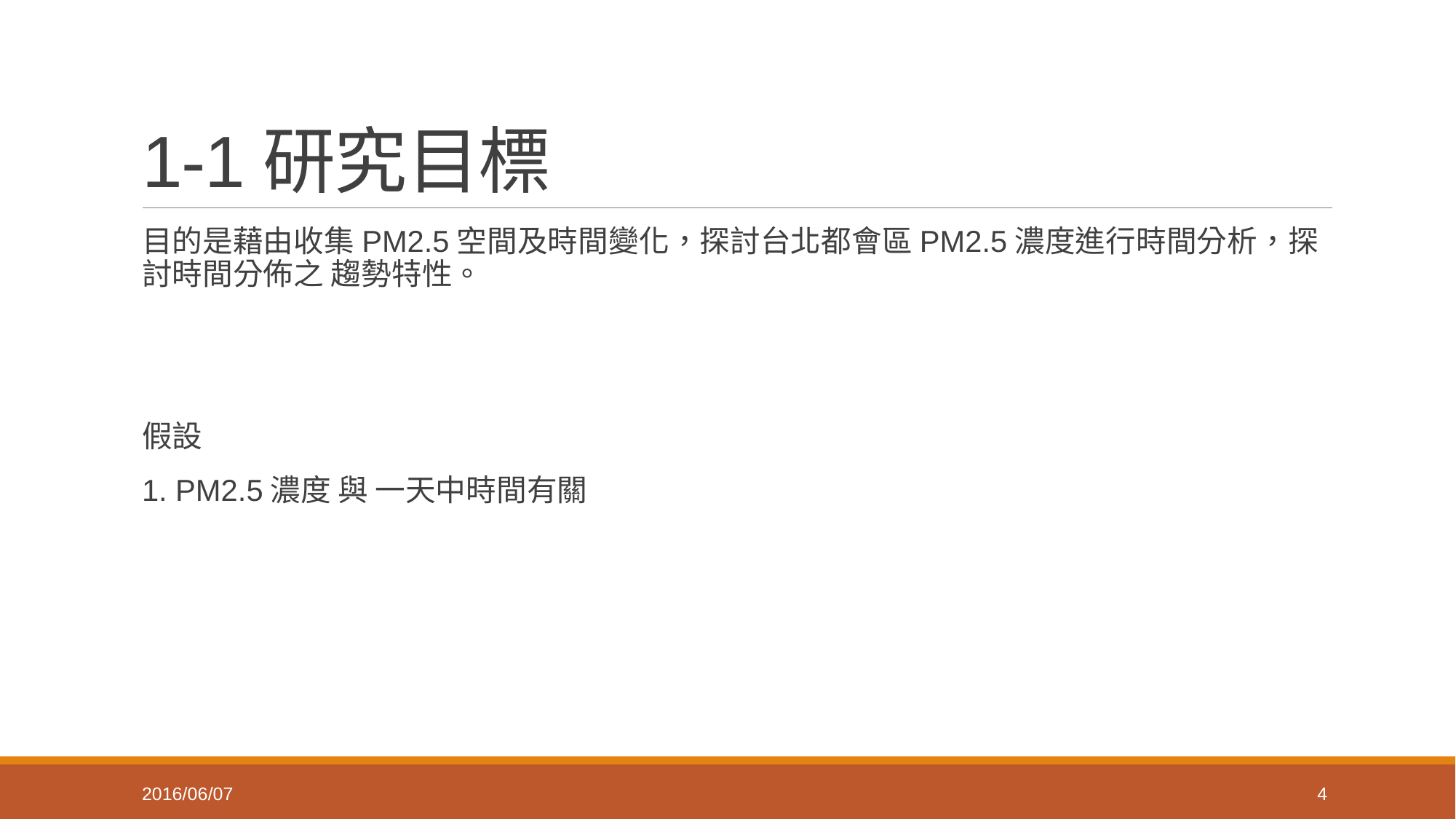

# 1-1研究目標
目的是藉由收集PM2.5空間及時間變化，探討台北都會區PM2.5濃度進行時間分析，探討時間分佈之 趨勢特性。

假設
1. PM2.5濃度 與 一天中時間有關

2016/06/07
4